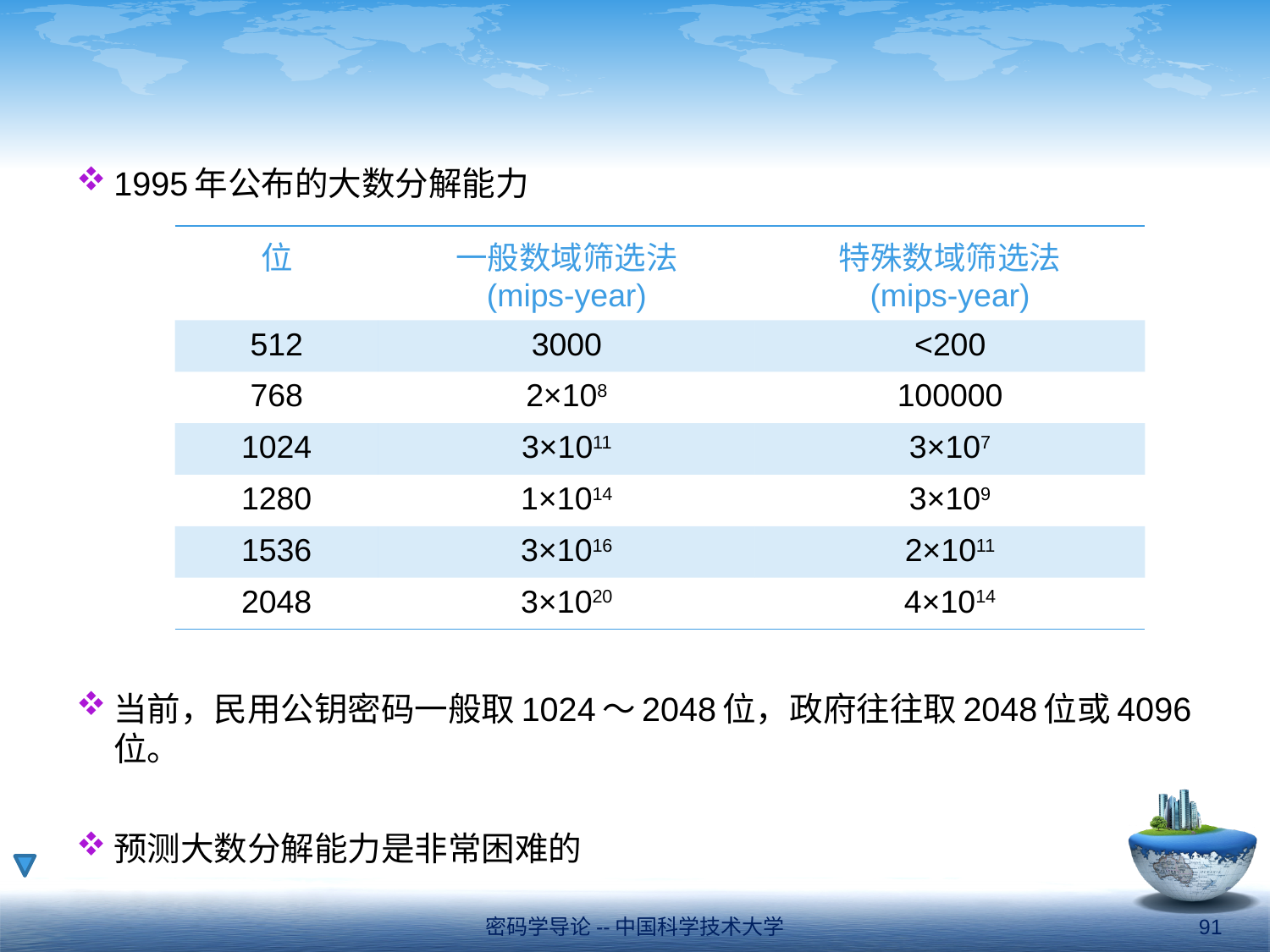

#
1995年公布的大数分解能力

当前，民用公钥密码一般取1024～2048位，政府往往取2048位或4096位。

预测大数分解能力是非常困难的
| 位 | 一般数域筛选法 (mips-year) | 特殊数域筛选法 (mips-year) |
| --- | --- | --- |
| 512 | 3000 | <200 |
| 768 | 2×108 | 100000 |
| 1024 | 3×1011 | 3×107 |
| 1280 | 1×1014 | 3×109 |
| 1536 | 3×1016 | 2×1011 |
| 2048 | 3×1020 | 4×1014 |

密码学导论--中国科学技术大学
91